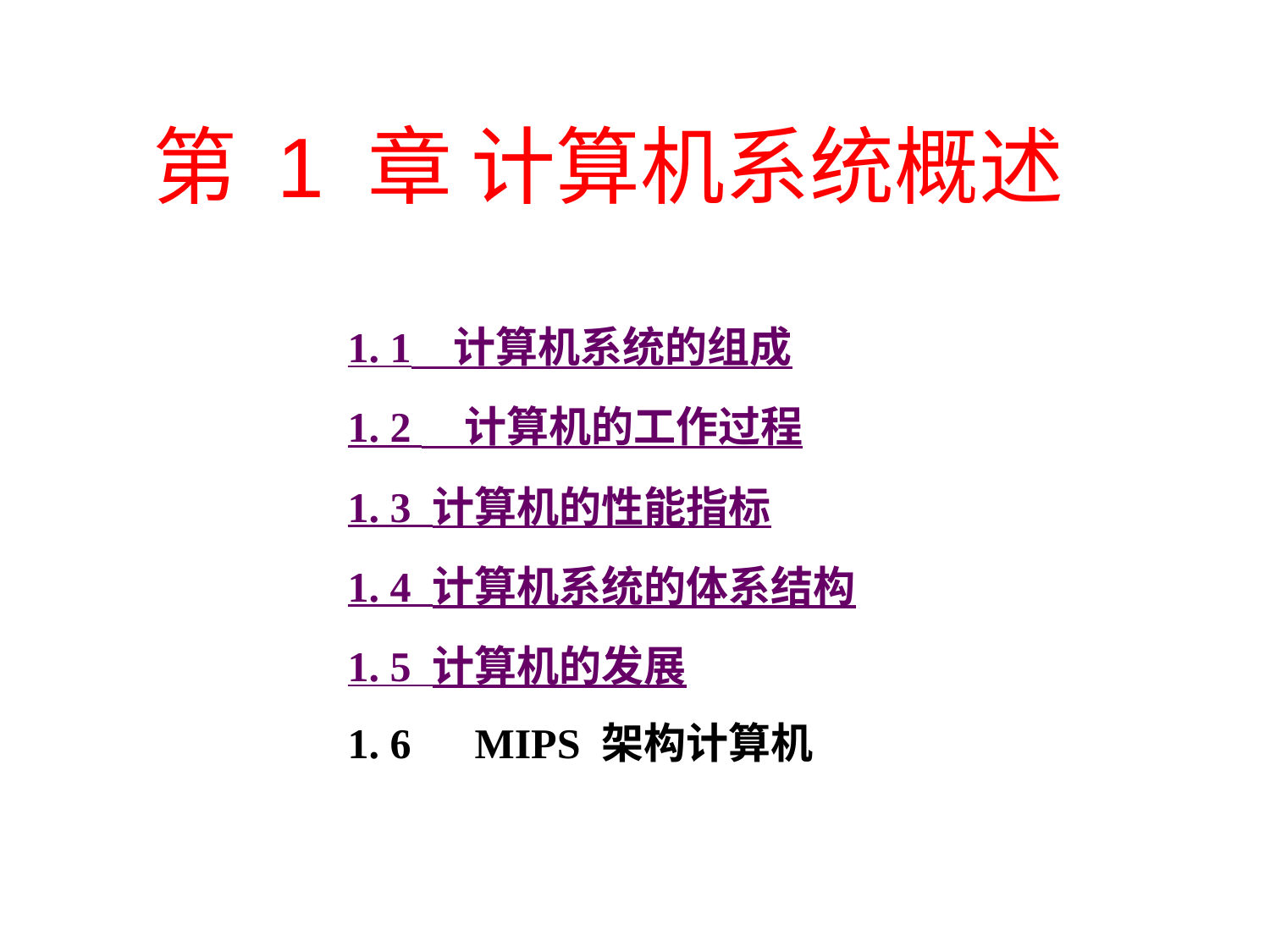

# 第 1 章 计算机系统概述
1. 1　计算机系统的组成
1. 2 　计算机的工作过程
1. 3  	计算机的性能指标
1. 4  	计算机系统的体系结构
1. 5  	计算机的发展
1. 6 	MIPS 架构计算机